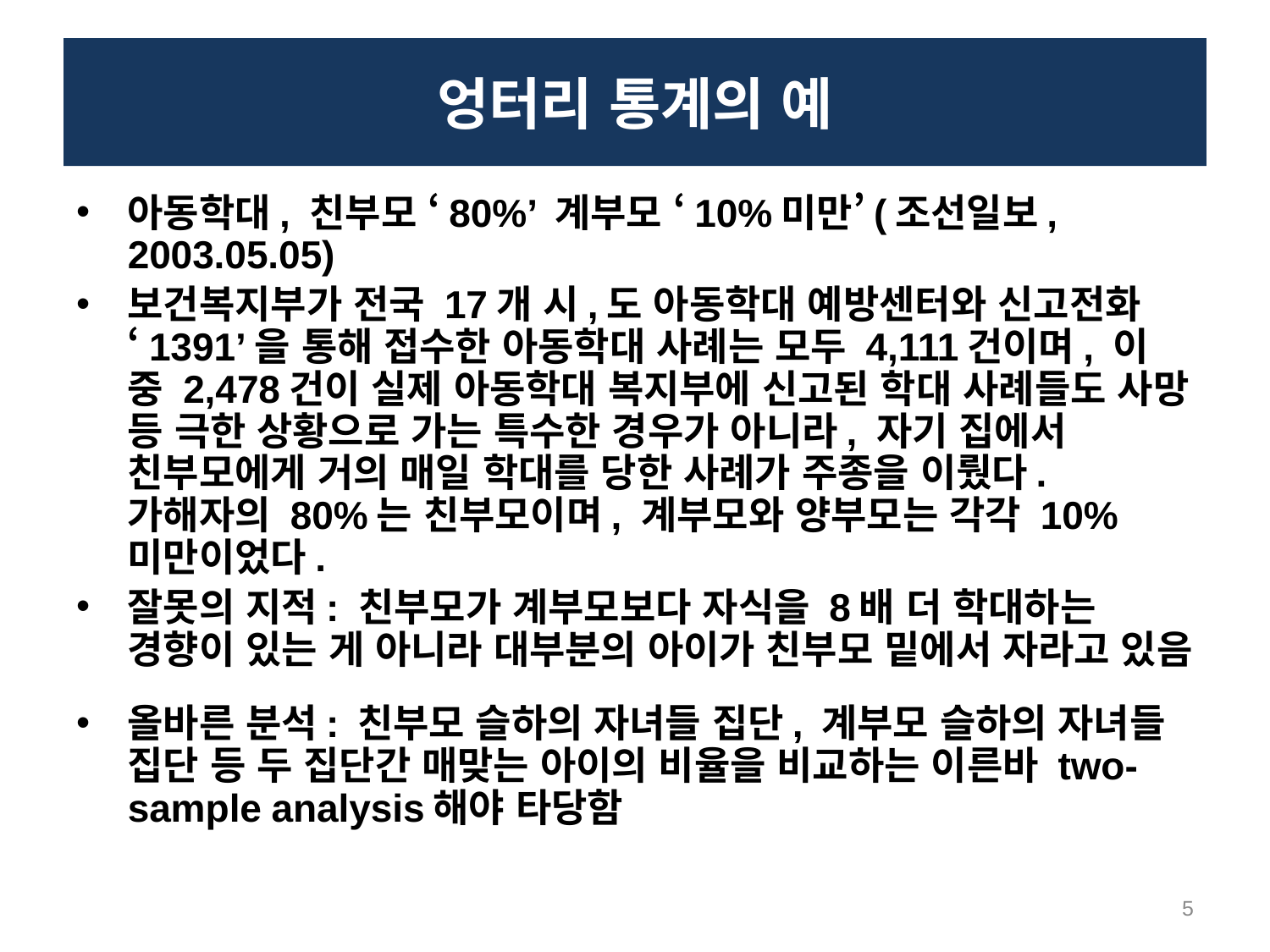

# 엉터리 통계의 예
아동학대, 친부모 ‘80%’ 계부모 ‘10%미만’(조선일보, 2003.05.05)
보건복지부가 전국 17개 시,도 아동학대 예방센터와 신고전화 ‘1391’을 통해 접수한 아동학대 사례는 모두 4,111건이며, 이 중 2,478건이 실제 아동학대 복지부에 신고된 학대 사례들도 사망 등 극한 상황으로 가는 특수한 경우가 아니라, 자기 집에서 친부모에게 거의 매일 학대를 당한 사례가 주종을 이뤘다. 가해자의 80%는 친부모이며, 계부모와 양부모는 각각 10% 미만이었다.
잘못의 지적: 친부모가 계부모보다 자식을 8배 더 학대하는 경향이 있는 게 아니라 대부분의 아이가 친부모 밑에서 자라고 있음

올바른 분석: 친부모 슬하의 자녀들 집단, 계부모 슬하의 자녀들 집단 등 두 집단간 매맞는 아이의 비율을 비교하는 이른바 two-sample analysis해야 타당함

5